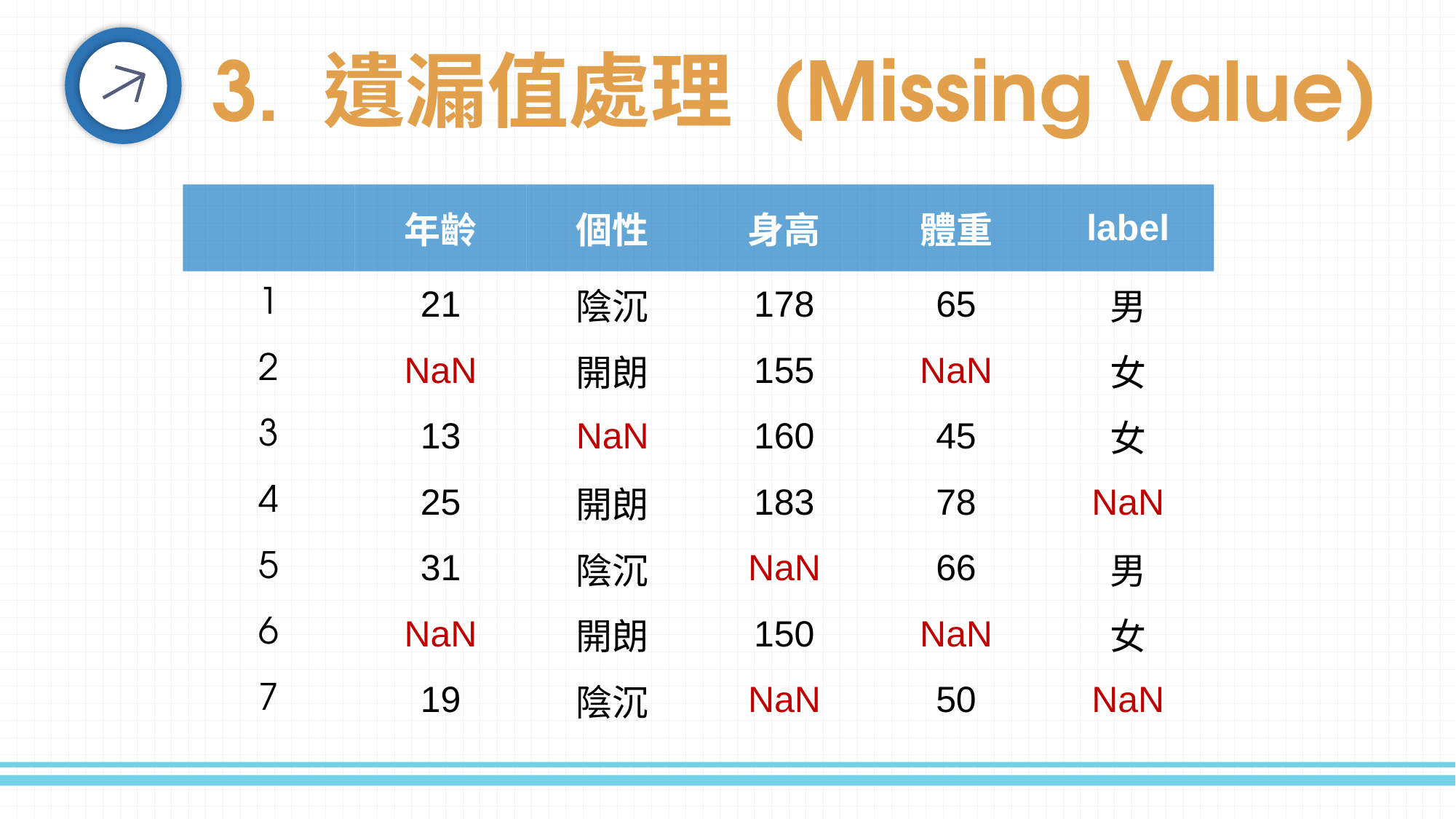

3. 遺漏值處理 (Missing Value)
|  | 年齡 | 個性 | 身高 | 體重 | label |
| --- | --- | --- | --- | --- | --- |
| 1 | 21 | 陰沉 | 178 | 65 | 男 |
| 2 | NaN | 開朗 | 155 | NaN | 女 |
| 3 | 13 | NaN | 160 | 45 | 女 |
| 4 | 25 | 開朗 | 183 | 78 | NaN |
| 5 | 31 | 陰沉 | NaN | 66 | 男 |
| 6 | NaN | 開朗 | 150 | NaN | 女 |
| 7 | 19 | 陰沉 | NaN | 50 | NaN |